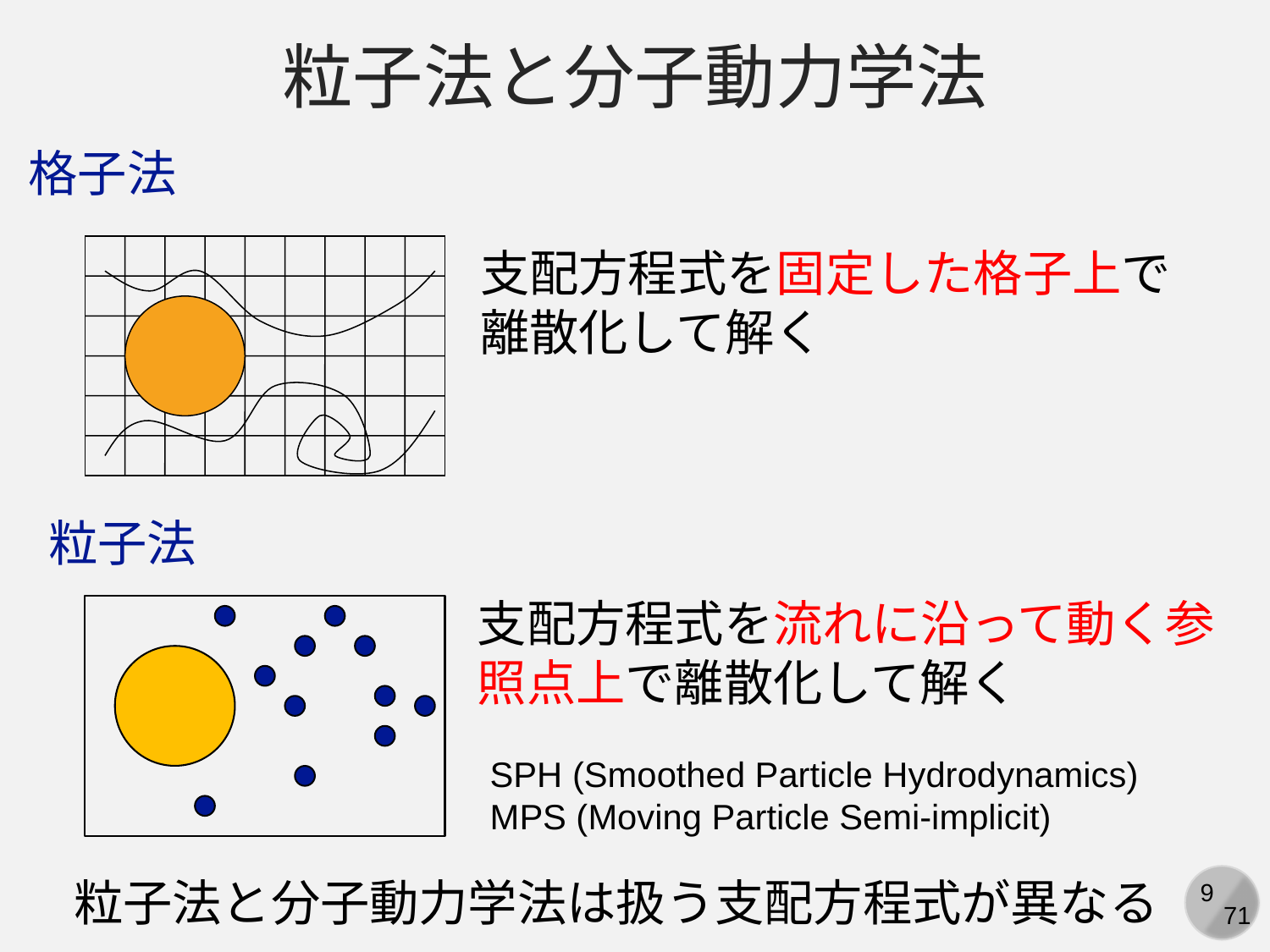

粒子法と分子動力学法
格子法

支配方程式を固定した格子上で離散化して解く
粒子法
支配方程式を流れに沿って動く参照点上で離散化して解く

SPH (Smoothed Particle Hydrodynamics)
MPS (Moving Particle Semi-implicit)
粒子法と分子動力学法は扱う支配方程式が異なる